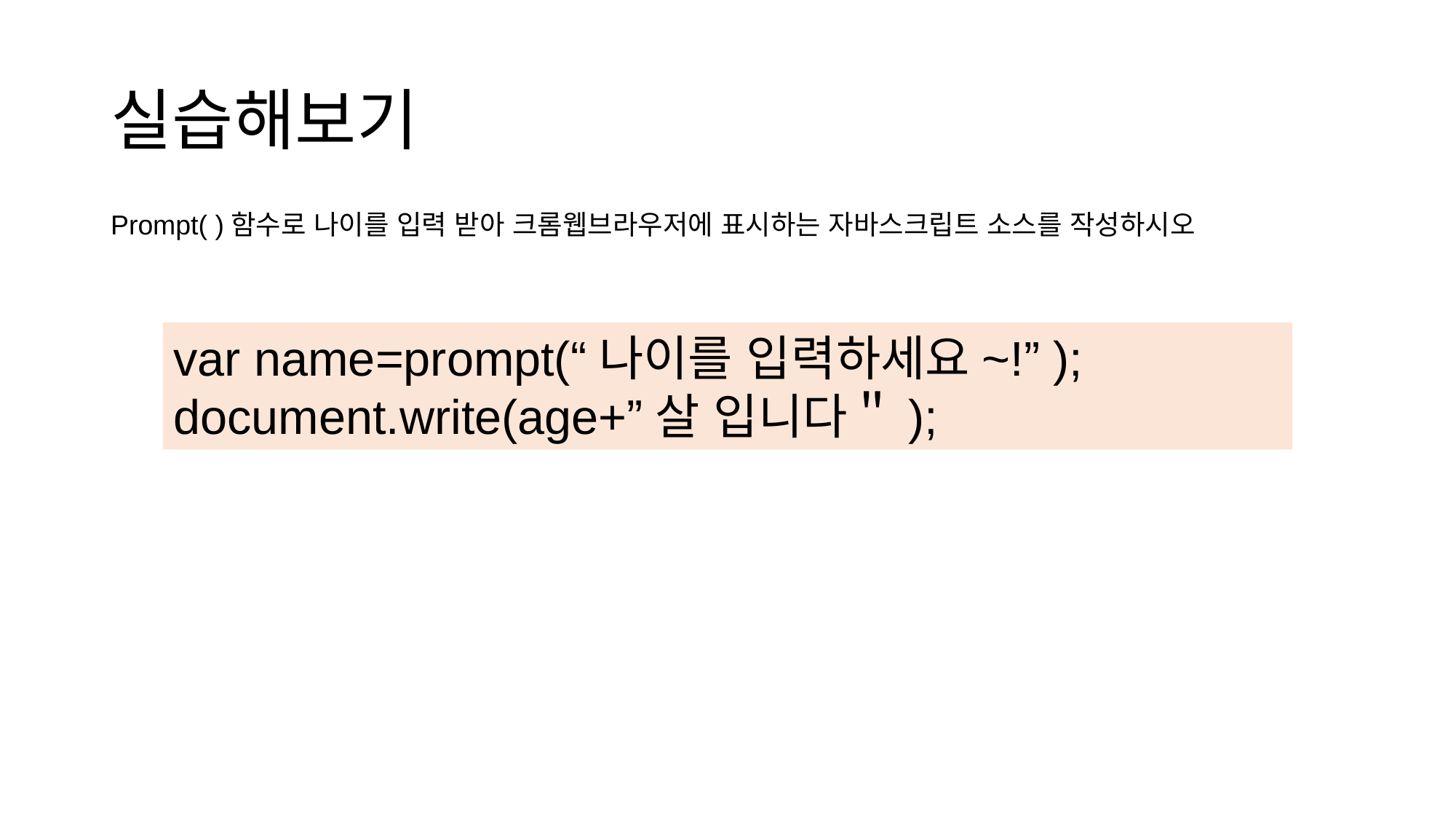

# 실습해보기
Prompt( )함수로 나이를 입력 받아 크롬웹브라우저에 표시하는 자바스크립트 소스를 작성하시오
var name=prompt(“나이를 입력하세요~!” );
document.write(age+”살 입니다＂);